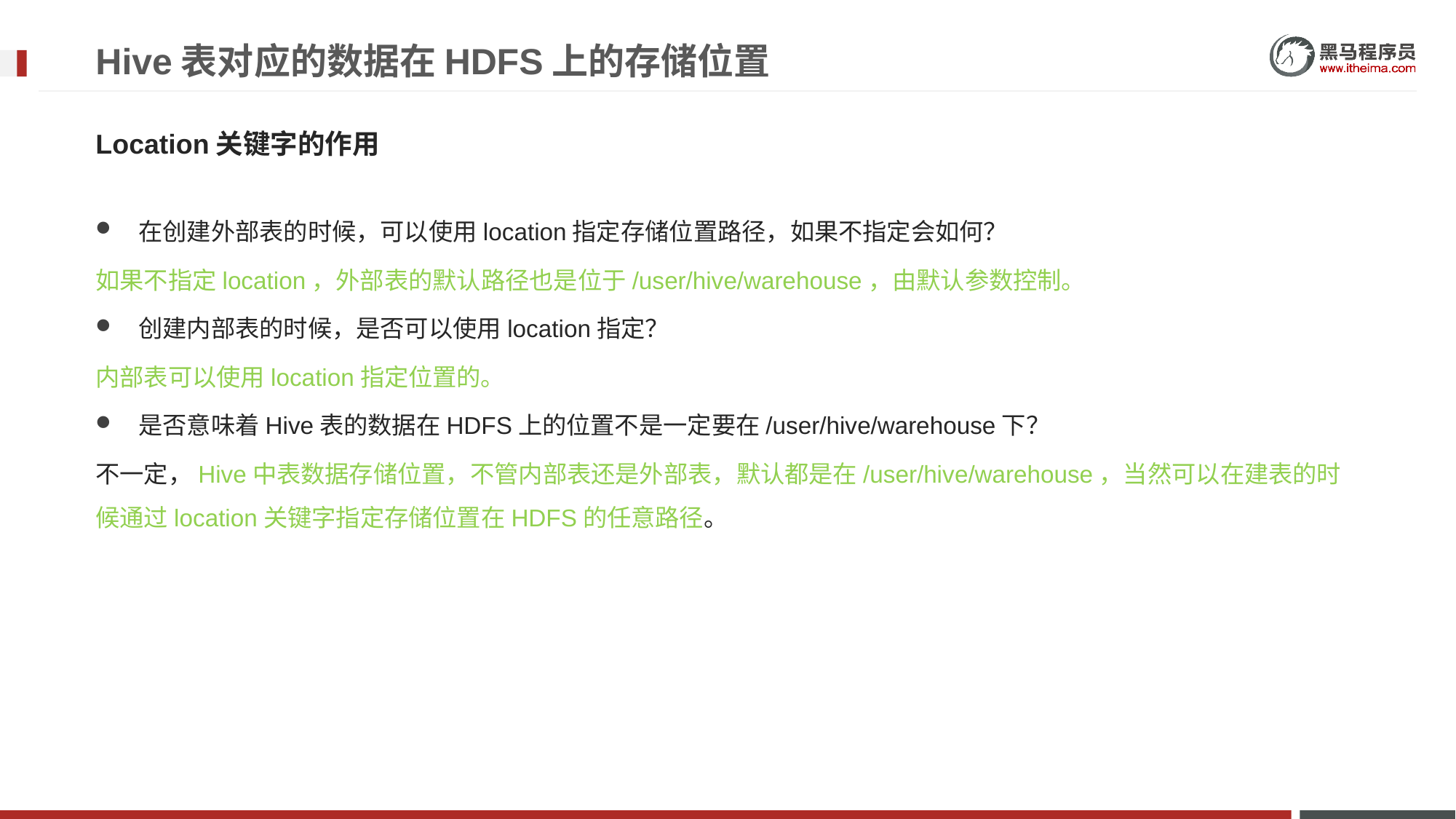

# Hive表对应的数据在HDFS上的存储位置
Location关键字的作用
在创建外部表的时候，可以使用location指定存储位置路径，如果不指定会如何？
如果不指定location，外部表的默认路径也是位于/user/hive/warehouse，由默认参数控制。
创建内部表的时候，是否可以使用location指定？
内部表可以使用location指定位置的。
是否意味着Hive表的数据在HDFS上的位置不是一定要在/user/hive/warehouse下？
不一定，Hive中表数据存储位置，不管内部表还是外部表，默认都是在/user/hive/warehouse，当然可以在建表的时候通过location关键字指定存储位置在HDFS的任意路径。